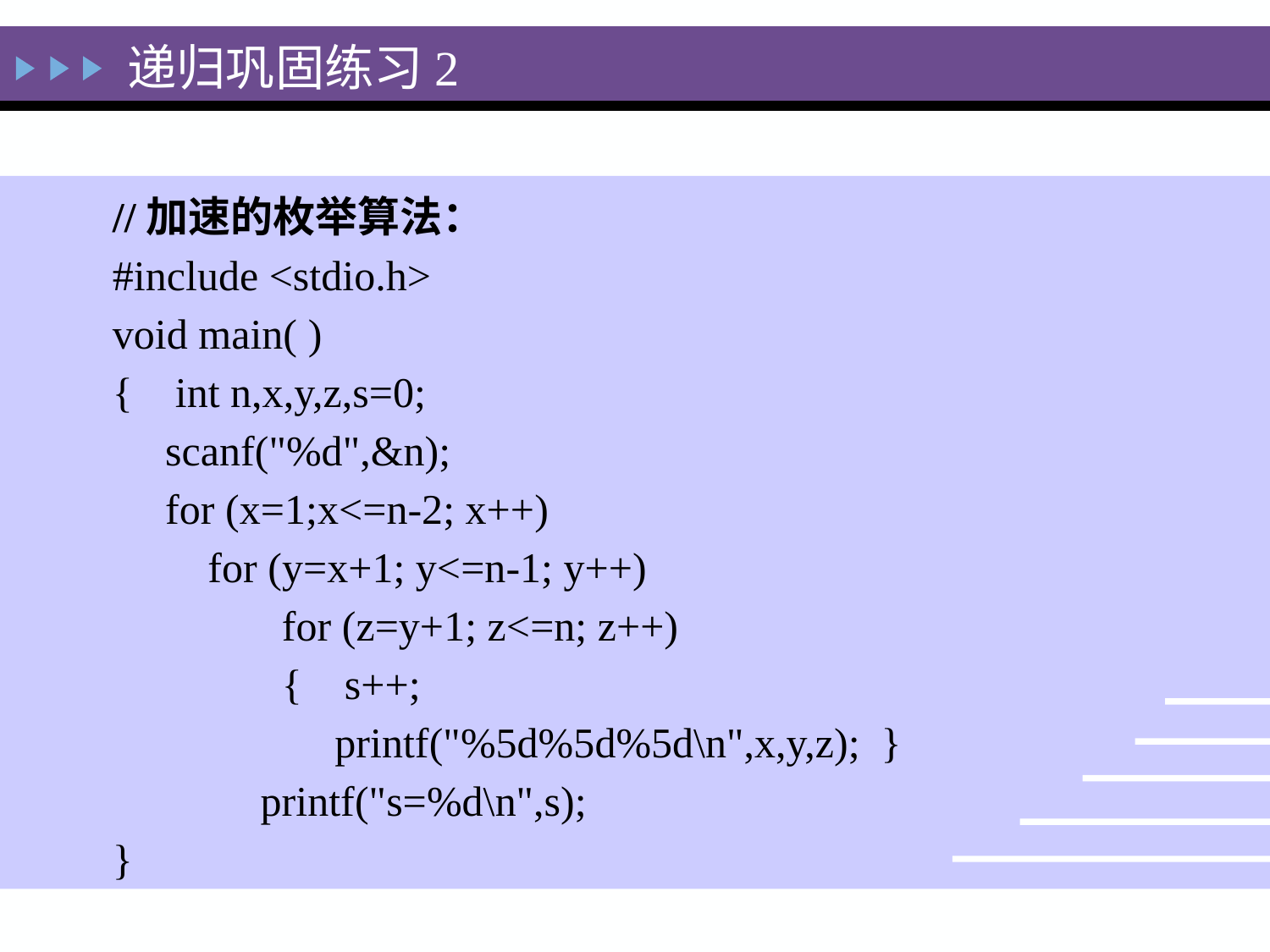

递归巩固练习2
//加速的枚举算法：
#include <stdio.h>
void main( )
{    int n,x,y,z,s=0;
     scanf("%d",&n);
     for (x=1;x<=n-2; x++)
         for (y=x+1; y<=n-1; y++)
	    for (z=y+1; z<=n; z++)
	    {    s++;
	         printf("%5d%5d%5d\n",x,y,z);  }
	  printf("s=%d\n",s);
}